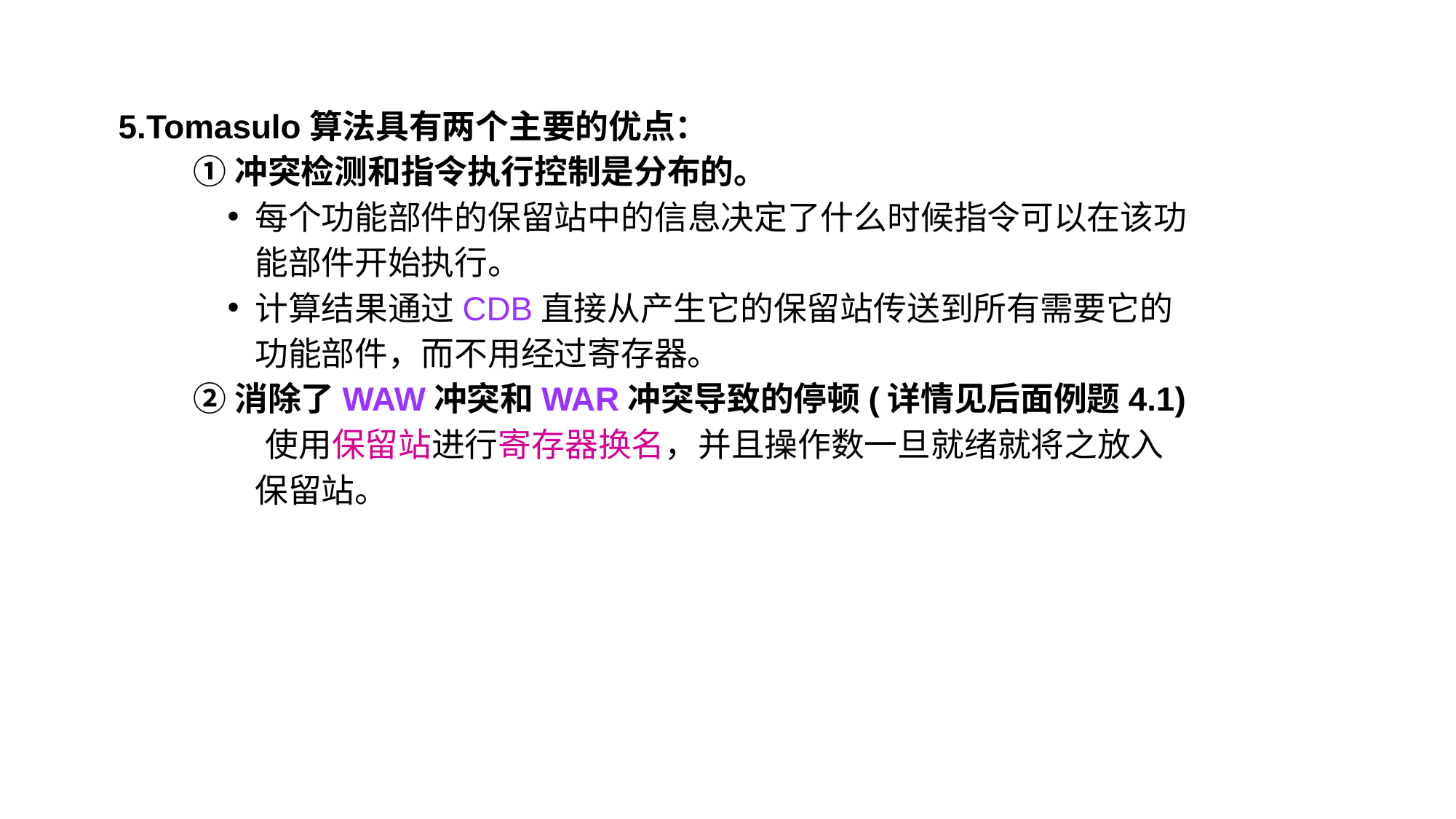

5.Tomasulo算法具有两个主要的优点：
①冲突检测和指令执行控制是分布的。
每个功能部件的保留站中的信息决定了什么时候指令可以在该功能部件开始执行。
计算结果通过CDB直接从产生它的保留站传送到所有需要它的功能部件，而不用经过寄存器。
②消除了WAW冲突和WAR冲突导致的停顿(详情见后面例题4.1)
    使用保留站进行寄存器换名，并且操作数一旦就绪就将之放入保留站。